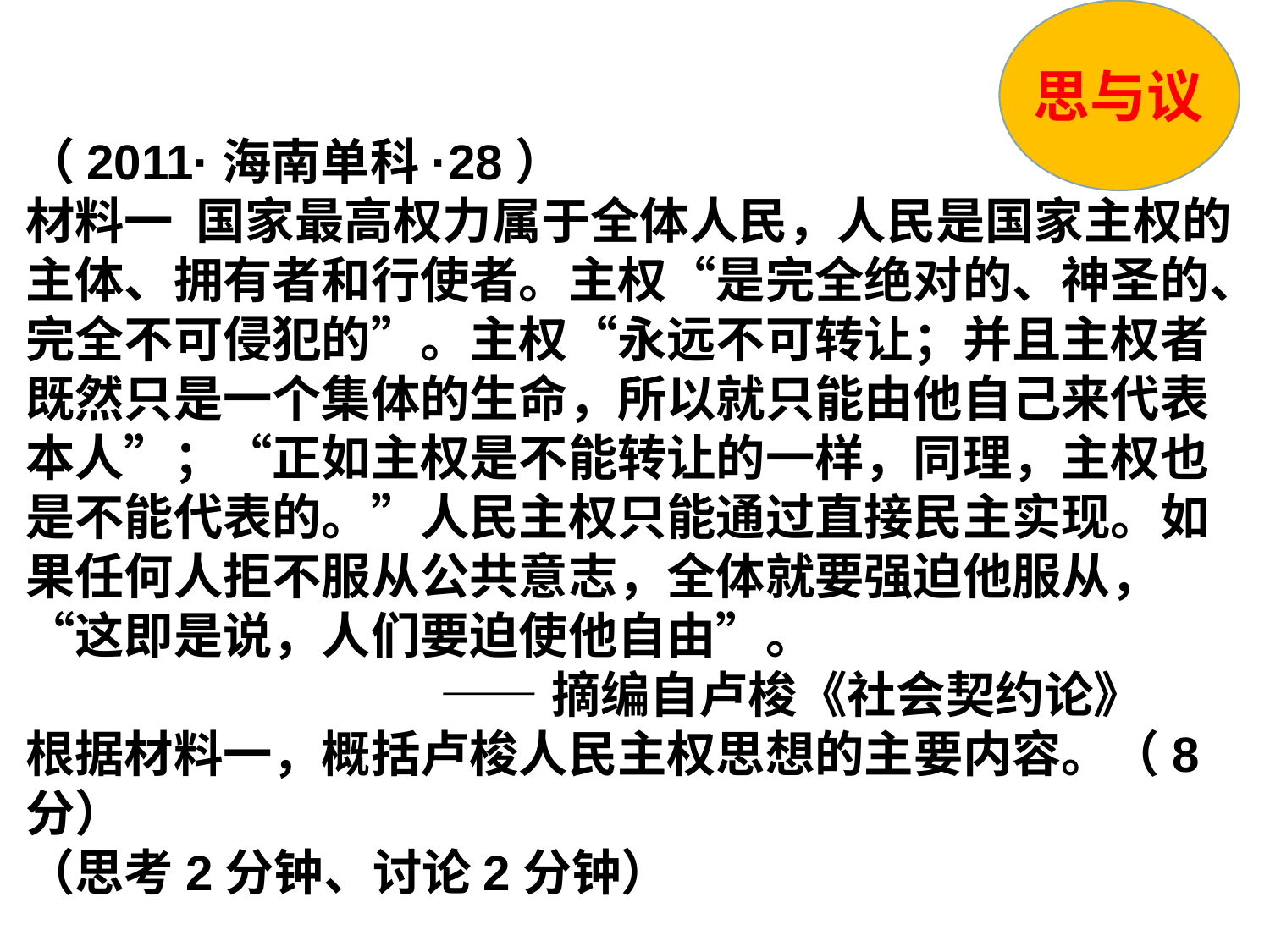

（2011·海南单科·28）
材料一  国家最高权力属于全体人民，人民是国家主权的主体、拥有者和行使者。主权“是完全绝对的、神圣的、完全不可侵犯的”。主权“永远不可转让；并且主权者既然只是一个集体的生命，所以就只能由他自己来代表本人”；“正如主权是不能转让的一样，同理，主权也是不能代表的。”人民主权只能通过直接民主实现。如果任何人拒不服从公共意志，全体就要强迫他服从，“这即是说，人们要迫使他自由”。
                                     ——摘编自卢梭《社会契约论》
根据材料一，概括卢梭人民主权思想的主要内容。（8分）
（思考2分钟、讨论2分钟）
思与议